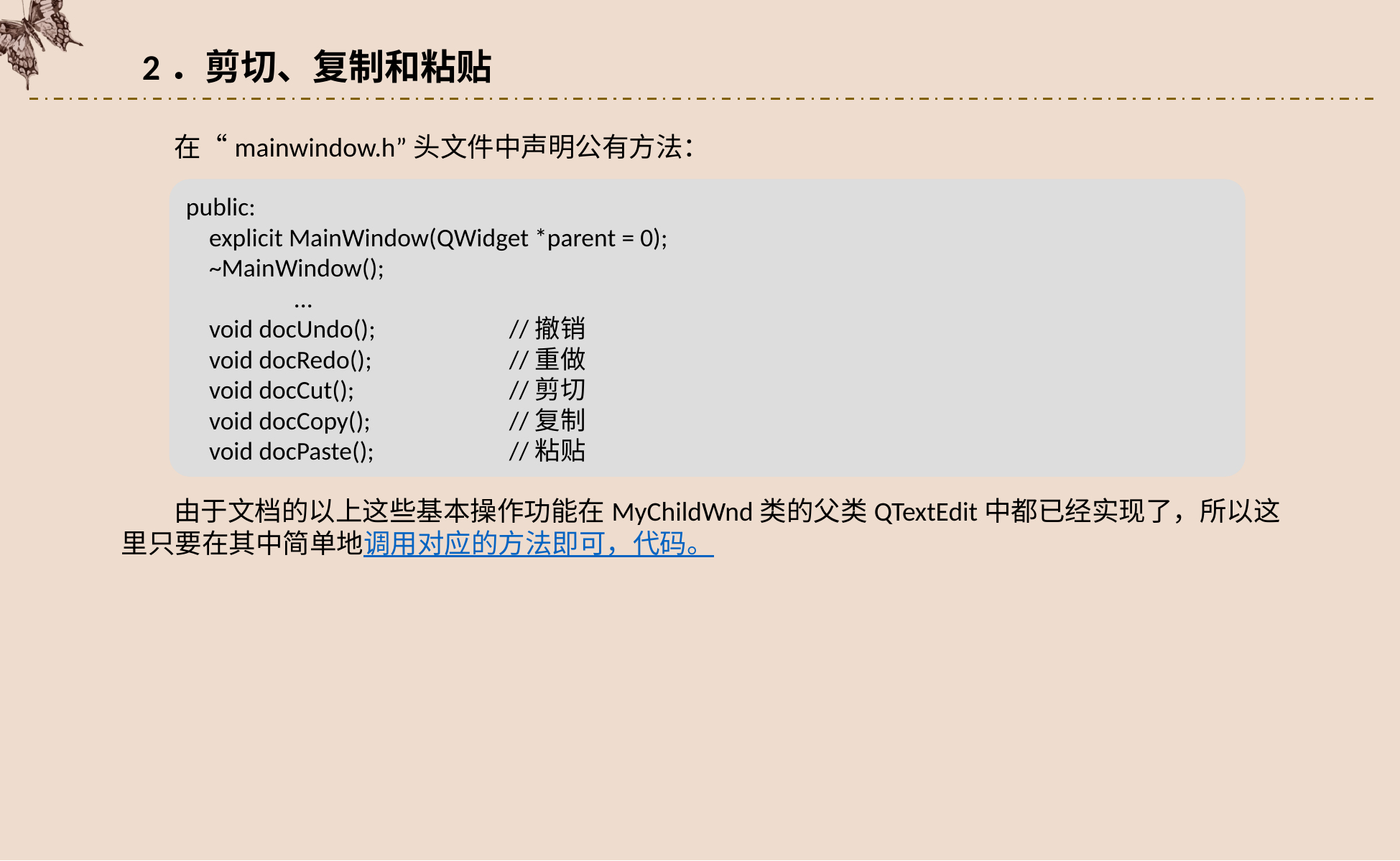

2．剪切、复制和粘贴
在“mainwindow.h”头文件中声明公有方法：
public:
    explicit MainWindow(QWidget *parent = 0);
    ~MainWindow();
	...
    void docUndo();		//撤销
    void docRedo();		//重做
    void docCut();		//剪切
    void docCopy();		//复制
    void docPaste();		//粘贴
由于文档的以上这些基本操作功能在MyChildWnd类的父类QTextEdit中都已经实现了，所以这里只要在其中简单地调用对应的方法即可，代码。